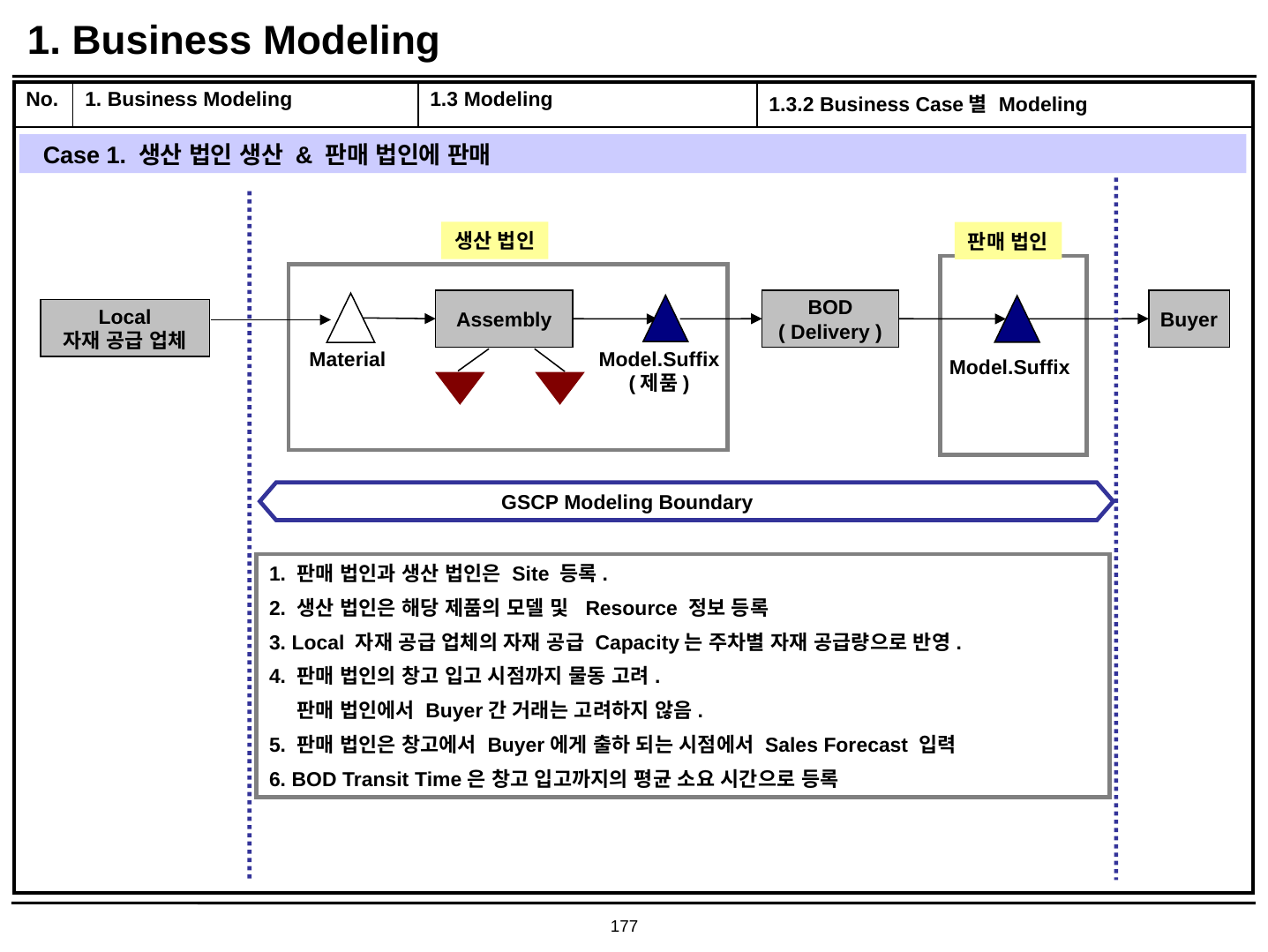

# 1. Business Modeling
| No. | 1. Business Modeling | 1.3 Modeling | 1.3.2 Business Case별 Modeling |
| --- | --- | --- | --- |
|  |  |  |  |
Case 1. 생산 법인 생산 & 판매 법인에 판매

생산 법인
판매 법인

Assembly
BOD
( Delivery )
Buyer

Local
자재 공급 업체
Material
Model.Suffix
(제품)
Model.Suffix

                                     GSCP Modeling Boundary
1. 판매 법인과 생산 법인은 Site 등록.
2. 생산 법인은 해당 제품의 모델 및  Resource 정보 등록
3. Local 자재 공급 업체의 자재 공급 Capacity는 주차별 자재 공급량으로 반영.
4. 판매 법인의 창고 입고 시점까지 물동 고려.
    판매 법인에서 Buyer간 거래는 고려하지 않음.
5. 판매 법인은 창고에서 Buyer에게 출하 되는 시점에서 Sales Forecast 입력
6. BOD Transit Time은 창고 입고까지의 평균 소요 시간으로 등록
177